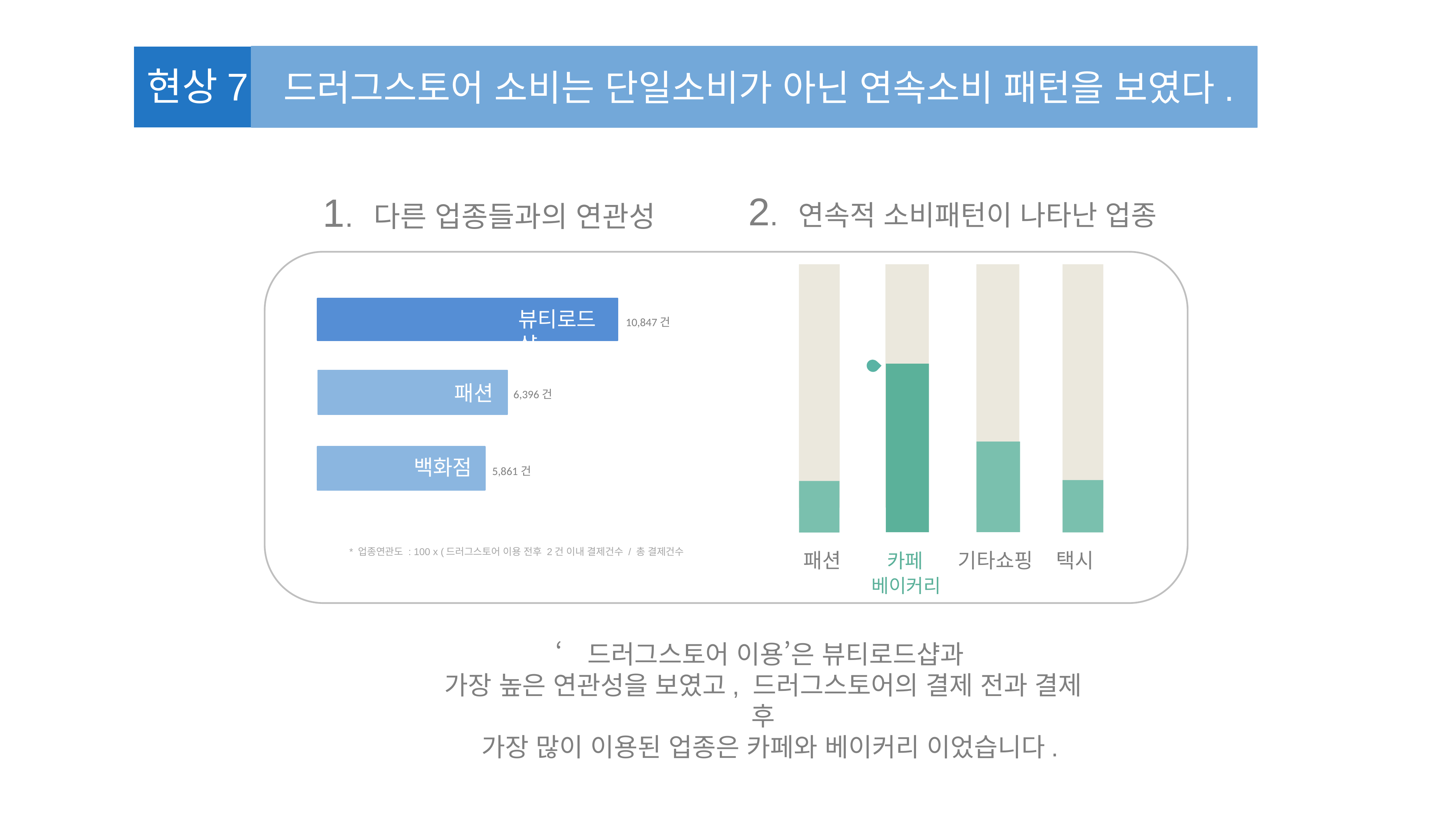

현상7
드러그스토어 소비는 단일소비가 아닌 연속소비 패턴을 보였다.

2. 연속적 소비패턴이 나타난 업종
1. 다른 업종들과의 연관성
5.861

	6.396

뷰티로드샵
10,847건
패션
6,396건

백화점
5,861건

* 업종연관도 : 100 x (드러그스토어 이용 전후 2건 이내 결제건수 / 총 결제건수
 패션        카페      기타쇼핑    택시
             베이커리
top10
1400

1200
12.000

10.000
10.847
1000

	800

	600

	400

	200

		0
8.000

6.000

4.000

2.000

0.000
1236 건
573 건
연속소비 건수
상관도
426 건
428 건
패
기타쇼핑
택시
‘드러그스토어 이용’은 뷰티로드샵과
가장 높은 연관성을 보였고, 드러그스토어의 결제 전과 결제 후
 가장 많이 이용된 업종은 카페와 베이커리 이었습니다.